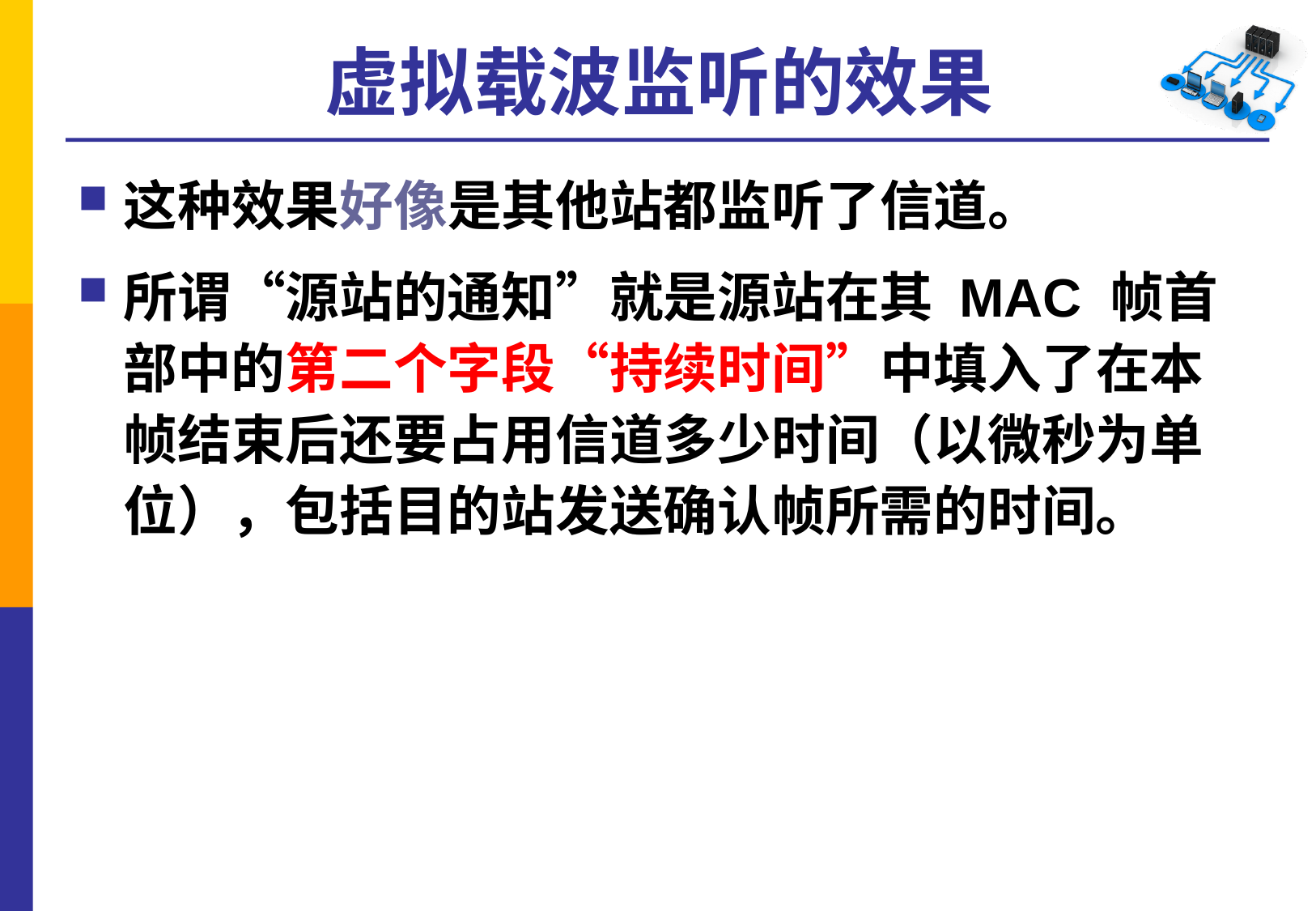

# 虚拟载波监听的效果
这种效果好像是其他站都监听了信道。
所谓“源站的通知”就是源站在其 MAC 帧首部中的第二个字段“持续时间”中填入了在本帧结束后还要占用信道多少时间（以微秒为单位），包括目的站发送确认帧所需的时间。